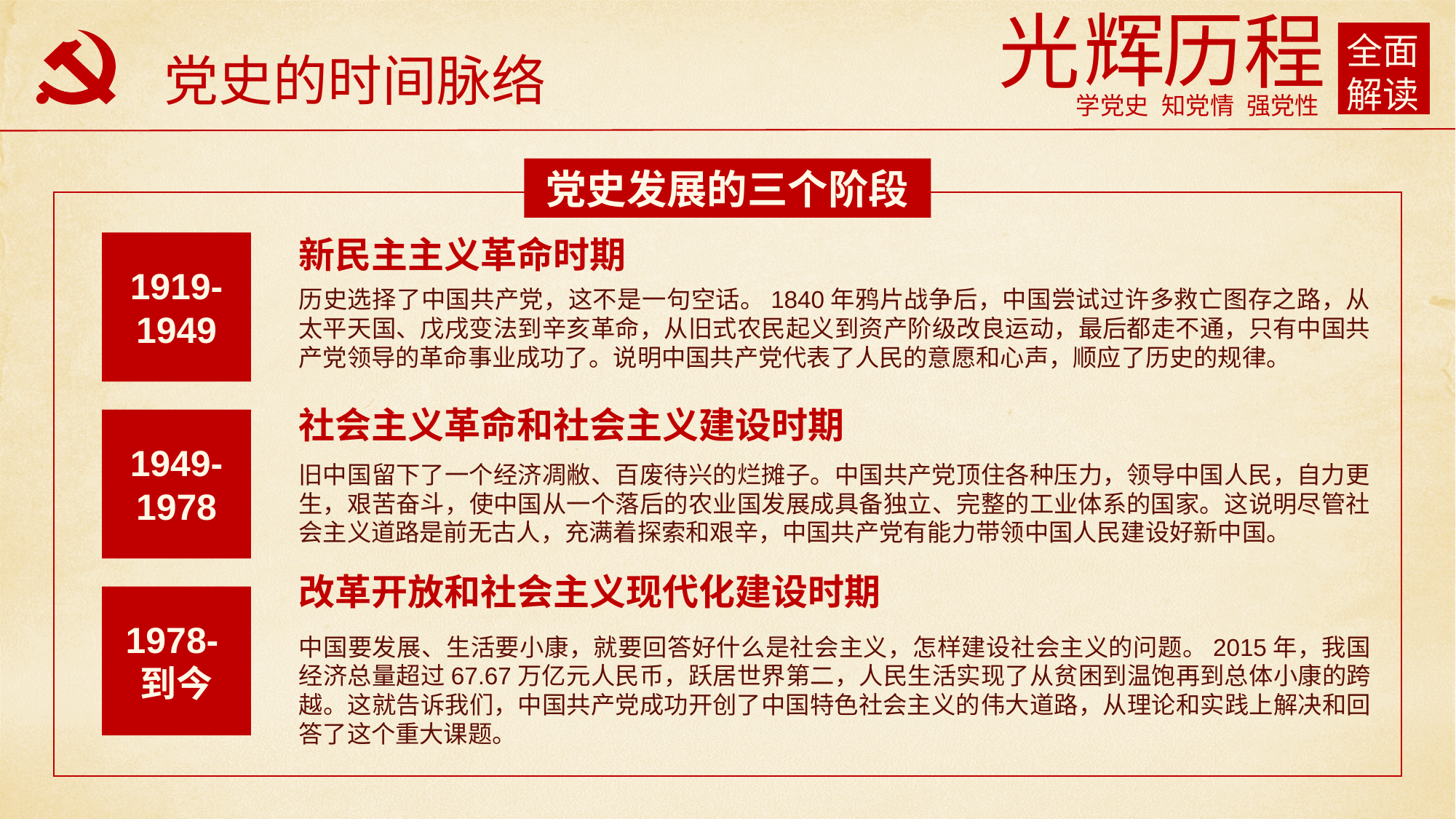

党史的时间脉络
党史发展的三个阶段

新民主主义革命时期
1919-1949
历史选择了中国共产党，这不是一句空话。1840年鸦片战争后，中国尝试过许多救亡图存之路，从太平天国、戊戌变法到辛亥革命，从旧式农民起义到资产阶级改良运动，最后都走不通，只有中国共产党领导的革命事业成功了。说明中国共产党代表了人民的意愿和心声，顺应了历史的规律。
社会主义革命和社会主义建设时期
1949-1978
旧中国留下了一个经济凋敝、百废待兴的烂摊子。中国共产党顶住各种压力，领导中国人民，自力更生，艰苦奋斗，使中国从一个落后的农业国发展成具备独立、完整的工业体系的国家。这说明尽管社会主义道路是前无古人，充满着探索和艰辛，中国共产党有能力带领中国人民建设好新中国。
改革开放和社会主义现代化建设时期
1978-到今
中国要发展、生活要小康，就要回答好什么是社会主义，怎样建设社会主义的问题。2015年，我国经济总量超过67.67万亿元人民币，跃居世界第二，人民生活实现了从贫困到温饱再到总体小康的跨越。这就告诉我们，中国共产党成功开创了中国特色社会主义的伟大道路，从理论和实践上解决和回答了这个重大课题。
延时符